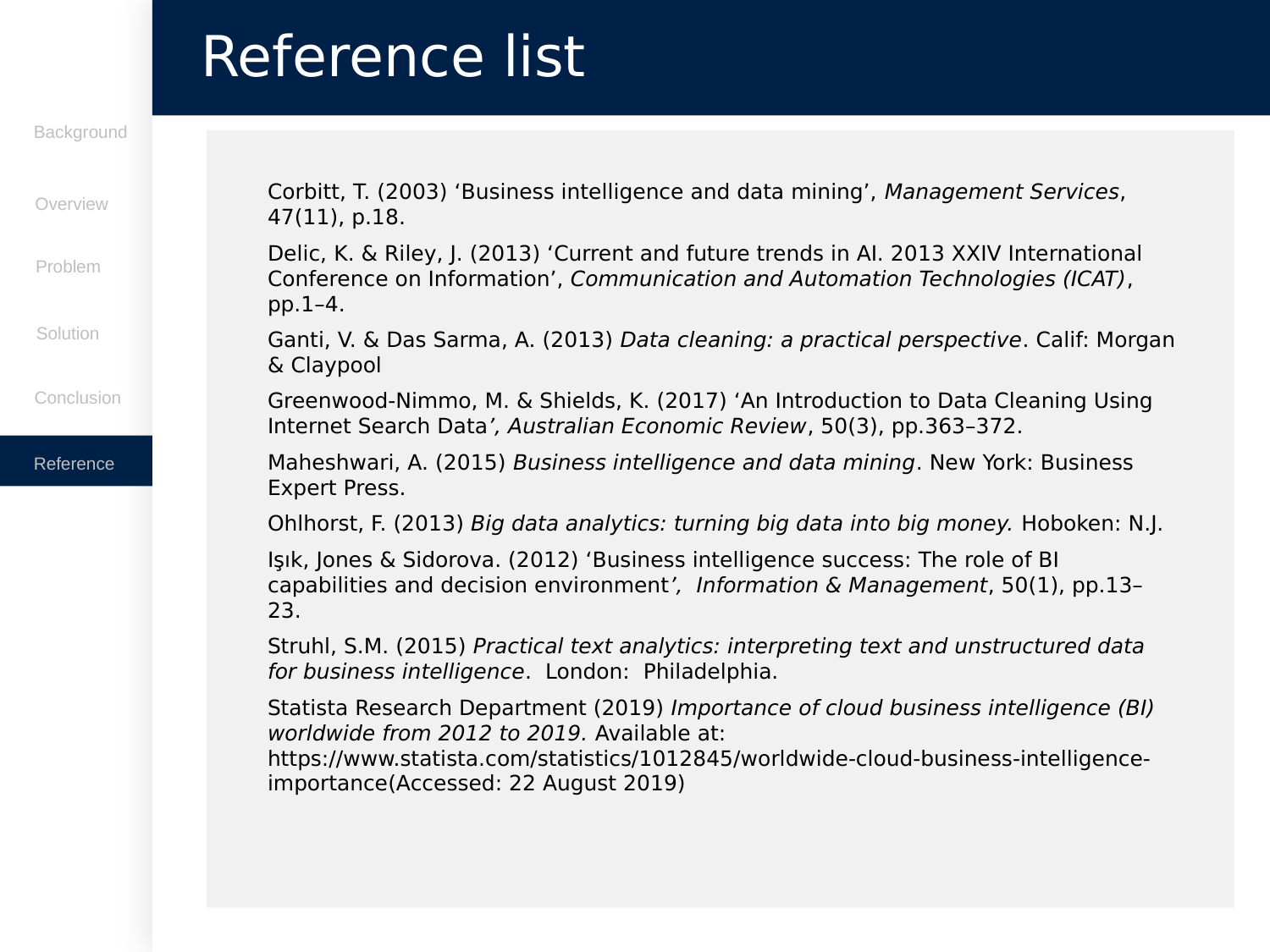

Reference list
Background

Corbitt, T. (2003) ‘Business intelligence and data mining’, Management Services, 47(11), p.18.
Delic, K. & Riley, J. (2013) ‘Current and future trends in AI. 2013 XXIV International Conference on Information’, Communication and Automation Technologies (ICAT), pp.1–4.
Ganti, V. & Das Sarma, A. (2013) Data cleaning: a practical perspective. Calif: Morgan & Claypool
Greenwood‐Nimmo, M. & Shields, K. (2017) ‘An Introduction to Data Cleaning Using Internet Search Data’, Australian Economic Review, 50(3), pp.363–372.
Maheshwari, A. (2015) Business intelligence and data mining. New York: Business Expert Press.
Ohlhorst, F. (2013) Big data analytics: turning big data into big money. Hoboken: N.J.
Işık, Jones & Sidorova. (2012) ‘Business intelligence success: The role of BI capabilities and decision environment’,  Information & Management, 50(1), pp.13–23.
Struhl, S.M. (2015) Practical text analytics: interpreting text and unstructured data for business intelligence.  London:  Philadelphia.
Statista Research Department (2019) Importance of cloud business intelligence (BI) worldwide from 2012 to 2019. Available at: https://www.statista.com/statistics/1012845/worldwide-cloud-business-intelligence-importance(Accessed: 22 August 2019)
Overview
Problem
Solution

Conclusion
主体研究

Reference
13